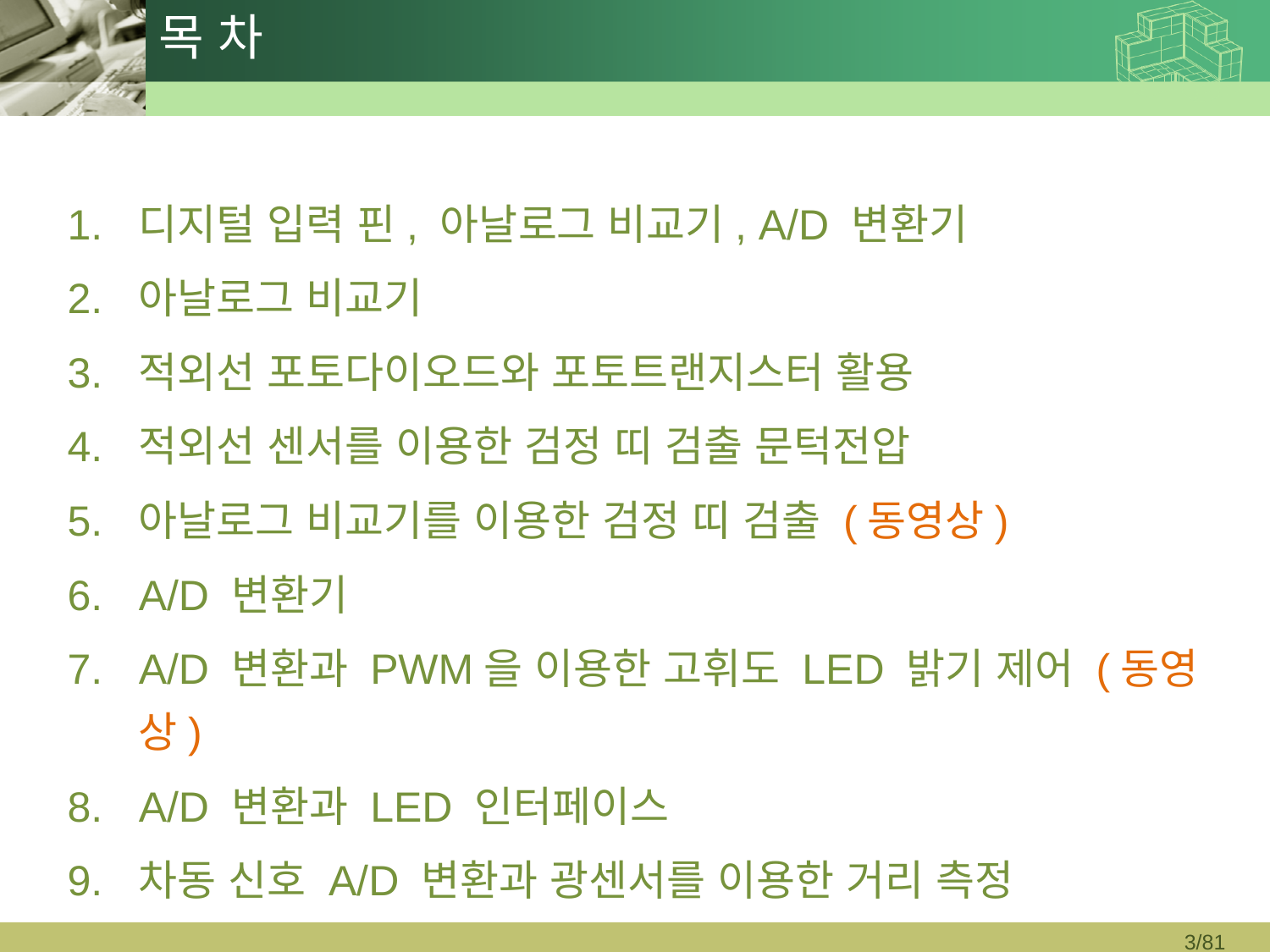

# 목 차
디지털 입력 핀, 아날로그 비교기, A/D 변환기
아날로그 비교기
적외선 포토다이오드와 포토트랜지스터 활용
적외선 센서를 이용한 검정 띠 검출 문턱전압
아날로그 비교기를 이용한 검정 띠 검출 (동영상)
A/D 변환기
A/D 변환과 PWM을 이용한 고휘도 LED 밝기 제어 (동영상)
A/D 변환과 LED 인터페이스
차동 신호 A/D 변환과 광센서를 이용한 거리 측정